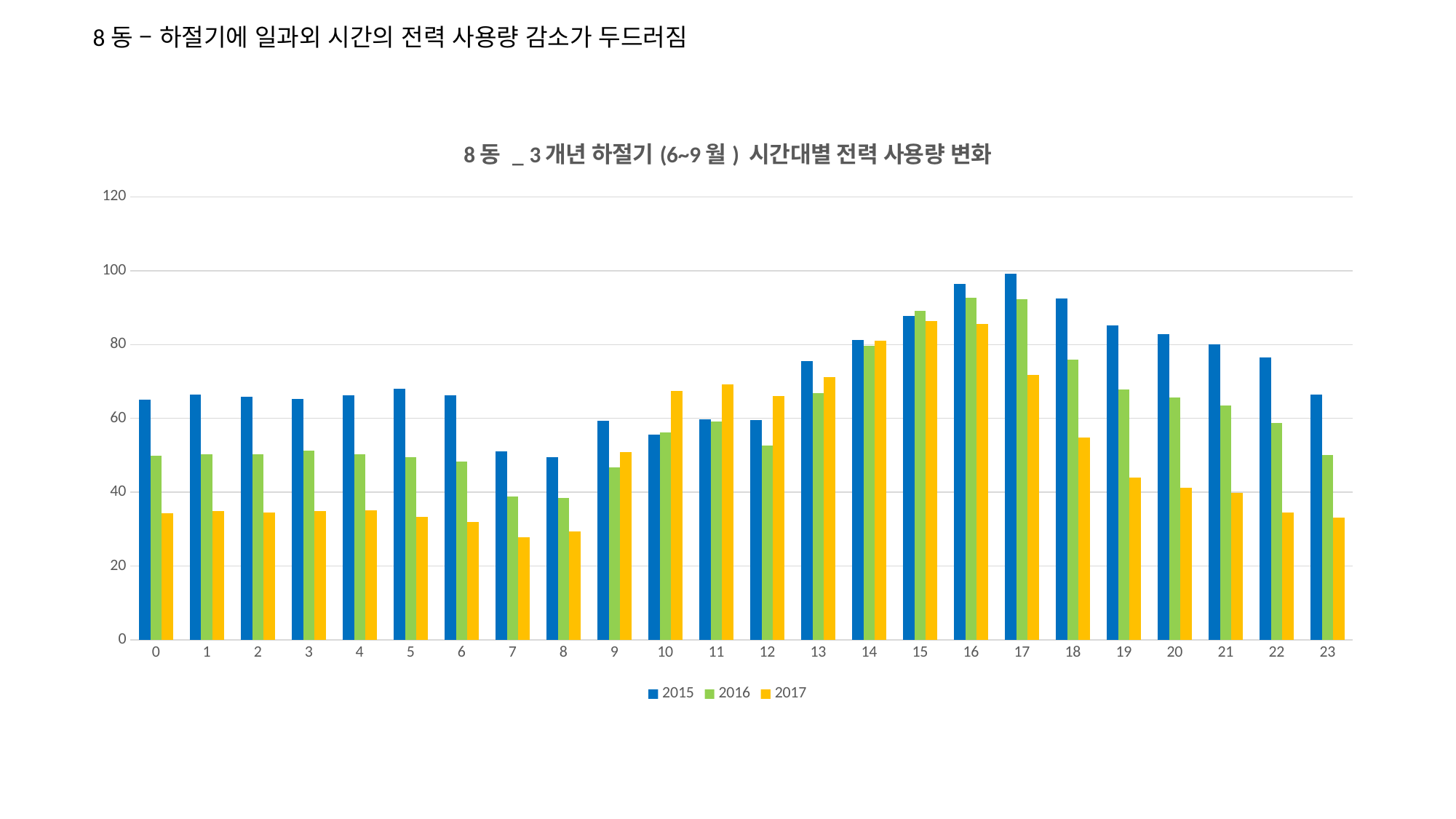

8동 – 하절기에 일과외 시간의 전력 사용량 감소가 두드러짐

### Chart: 8동 _ 3개년 하절기(6~9월) 시간대별 전력 사용량 변화

| Category | 2015 | 2016 | 2017 |
|---|---|---|---|
| 0 | 65.1679522392149 | 49.8967032969998 | 34.336414829241406 |
| 1 | 66.3927489223869 | 50.340552996182595 | 34.859433989486 |
| 2 | 65.893172766731 | 50.354992319602005 | 34.56310756294293 |
| 3 | 65.182248079473 | 51.2512918984622 | 34.938851228131455 |
| 4 | 66.3150200849461 | 50.2198115319998 | 35.00542621447879 |
| 5 | 67.986312490559 | 49.454407749376095 | 33.40276625156436 |
| 6 | 66.32346419252659 | 48.2473342787203 | 31.96382269037326 |
| 7 | 51.0046042942783 | 38.92253370861811 | 27.73040621265894 |
| 8 | 49.53020810870956 | 38.49483874912572 | 29.44949953361796 |
| 9 | 59.3812788981729 | 46.6553568453676 | 50.86436549986235 |
| 10 | 55.68998077635036 | 56.1918960553848 | 67.3658478059739 |
| 11 | 59.7808389847224 | 59.1740904872675 | 69.19566573046922 |
| 12 | 59.56060300421702 | 52.568331115133304 | 66.12436625124431 |
| 13 | 75.5494394538492 | 66.8806177201987 | 71.2335078682941 |
| 14 | 81.316540176559 | 79.6184786287751 | 81.07227051686029 |
| 15 | 87.7856392566234 | 89.11880125527841 | 86.27754159327941 |
| 16 | 96.38515604109651 | 92.6357377363116 | 85.4979967725748 |
| 17 | 99.14839470142991 | 92.2876782385482 | 71.8486643140678 |
| 18 | 92.46858546337621 | 75.9680908914084 | 54.71851896940253 |
| 19 | 85.24481069880629 | 67.909193149602 | 44.005510212437066 |
| 20 | 82.8472002995159 | 65.7232593649246 | 41.246221148286 |
| 21 | 79.9965686790428 | 63.54398727195691 | 39.87118352718785 |
| 22 | 76.5356340545589 | 58.657630863548206 | 34.54064625852378 |
| 23 | 66.4226423152579 | 50.0187226755375 | 33.102334109880346 |